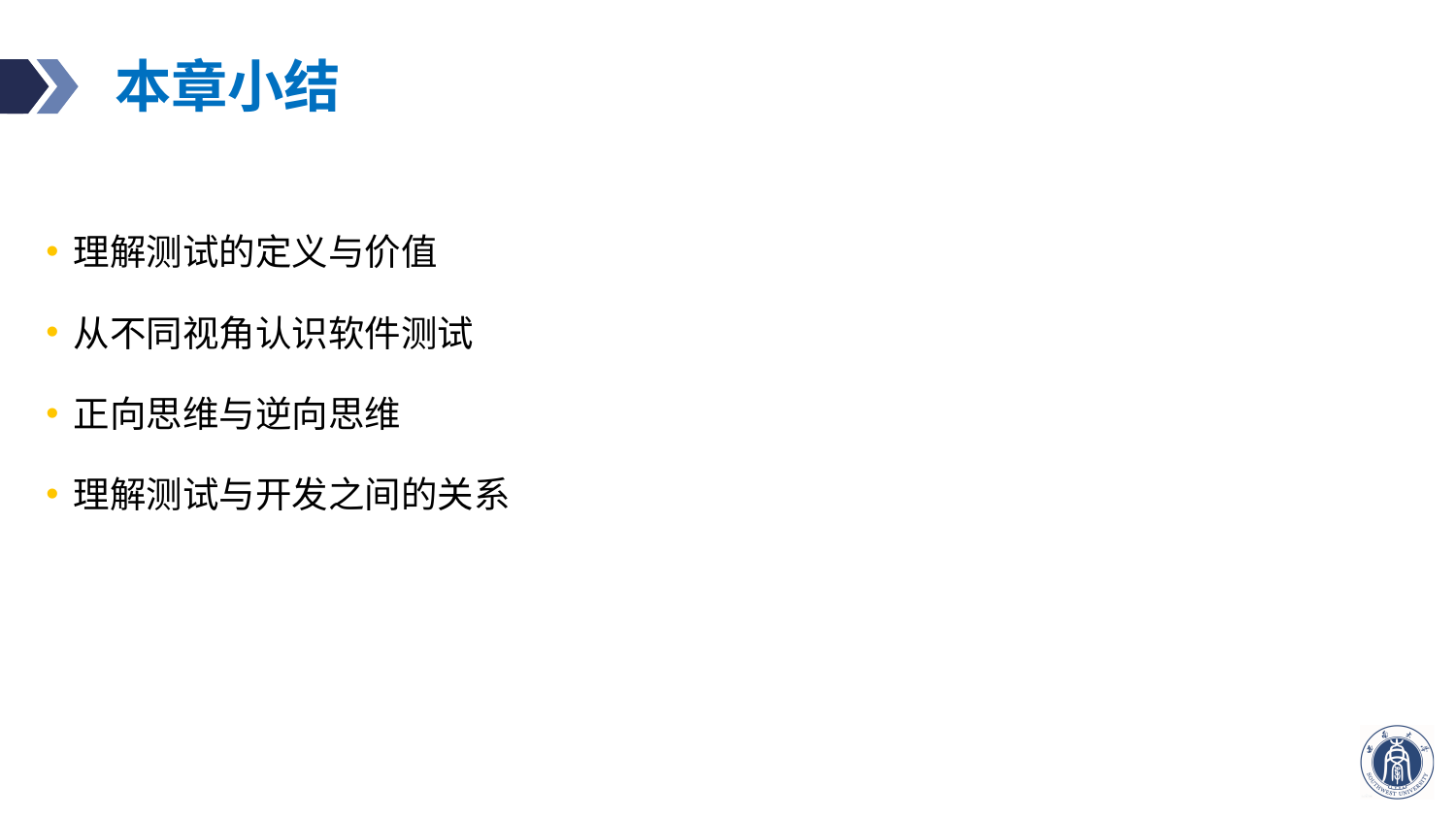

# 本章小结
理解测试的定义与价值
从不同视角认识软件测试
正向思维与逆向思维
理解测试与开发之间的关系